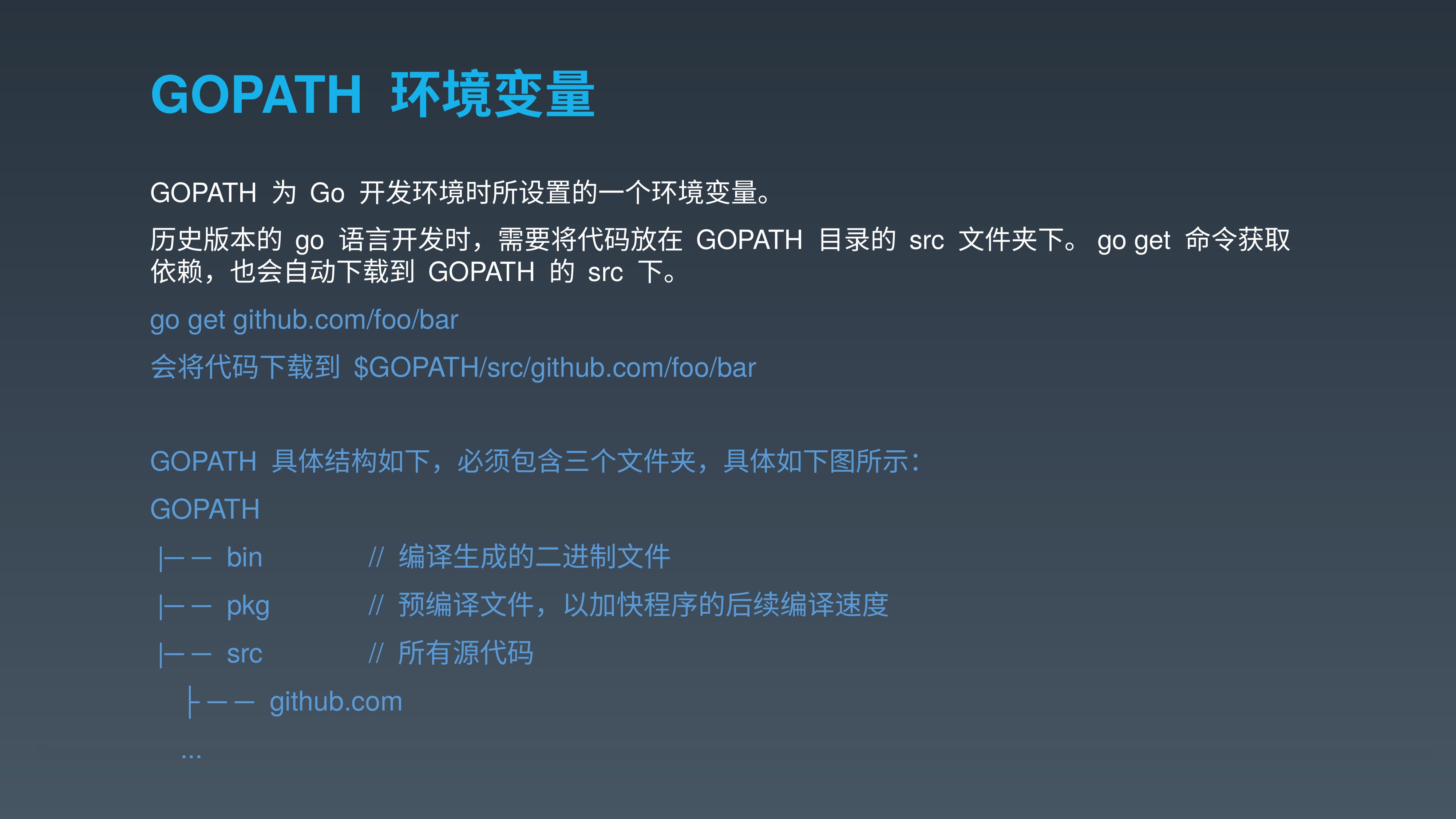

# GOPATH 环境变量
GOPATH 为 Go 开发环境时所设置的一个环境变量。
历史版本的 go 语言开发时，需要将代码放在 GOPATH 目录的 src 文件夹下。go get 命令获取依赖，也会自动下载到 GOPATH 的 src 下。
go get github.com/foo/bar
会将代码下载到 $GOPATH/src/github.com/foo/bar

GOPATH 具体结构如下，必须包含三个文件夹，具体如下图所示：
GOPATH
 |── bin              // 编译生成的二进制文件
 |── pkg             // 预编译文件，以加快程序的后续编译速度
 |── src              // 所有源代码
    ├── github.com
    ...